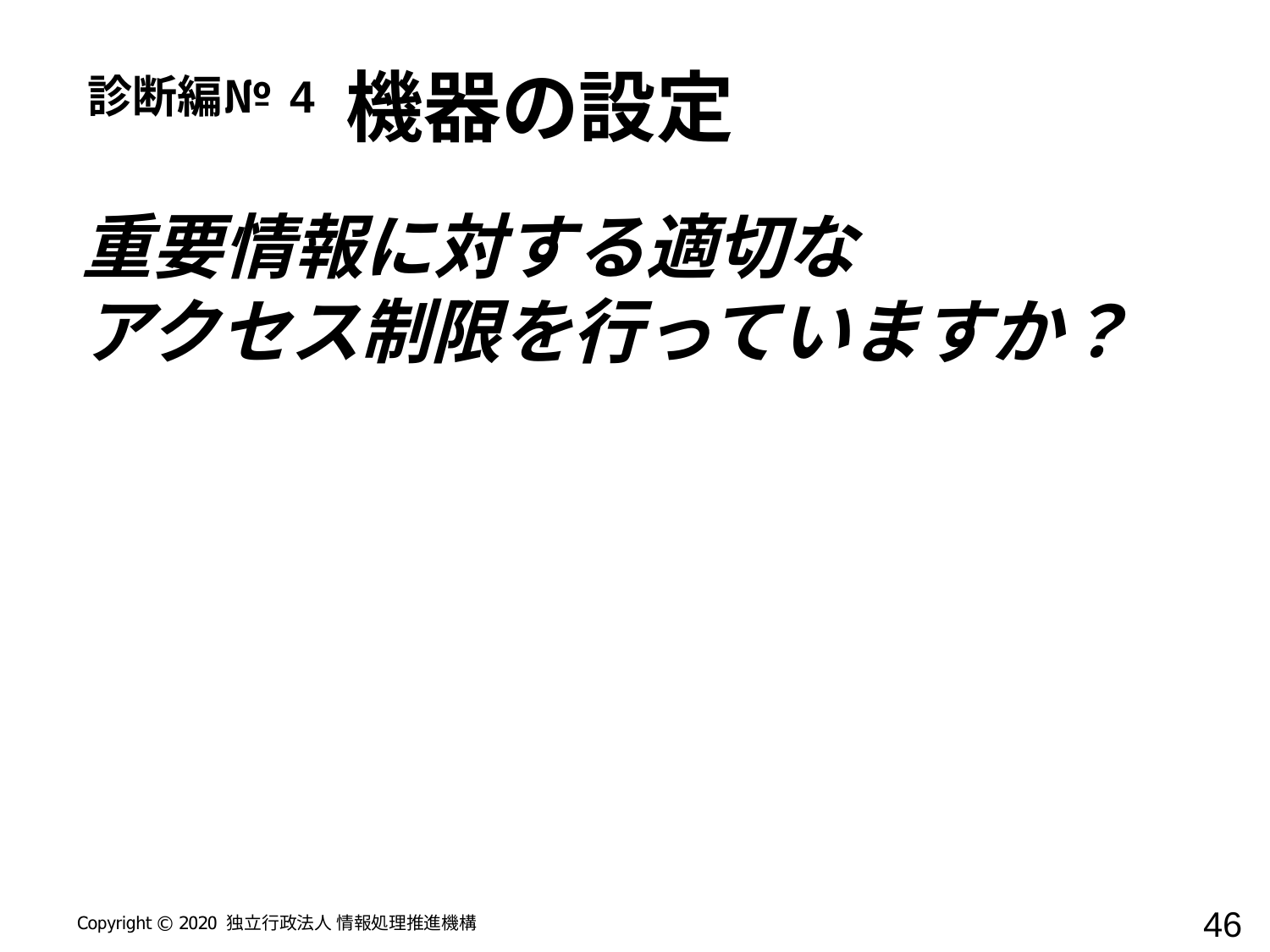

# 診断編№4 機器の設定
重要情報に対する適切な
アクセス制限を行っていますか？